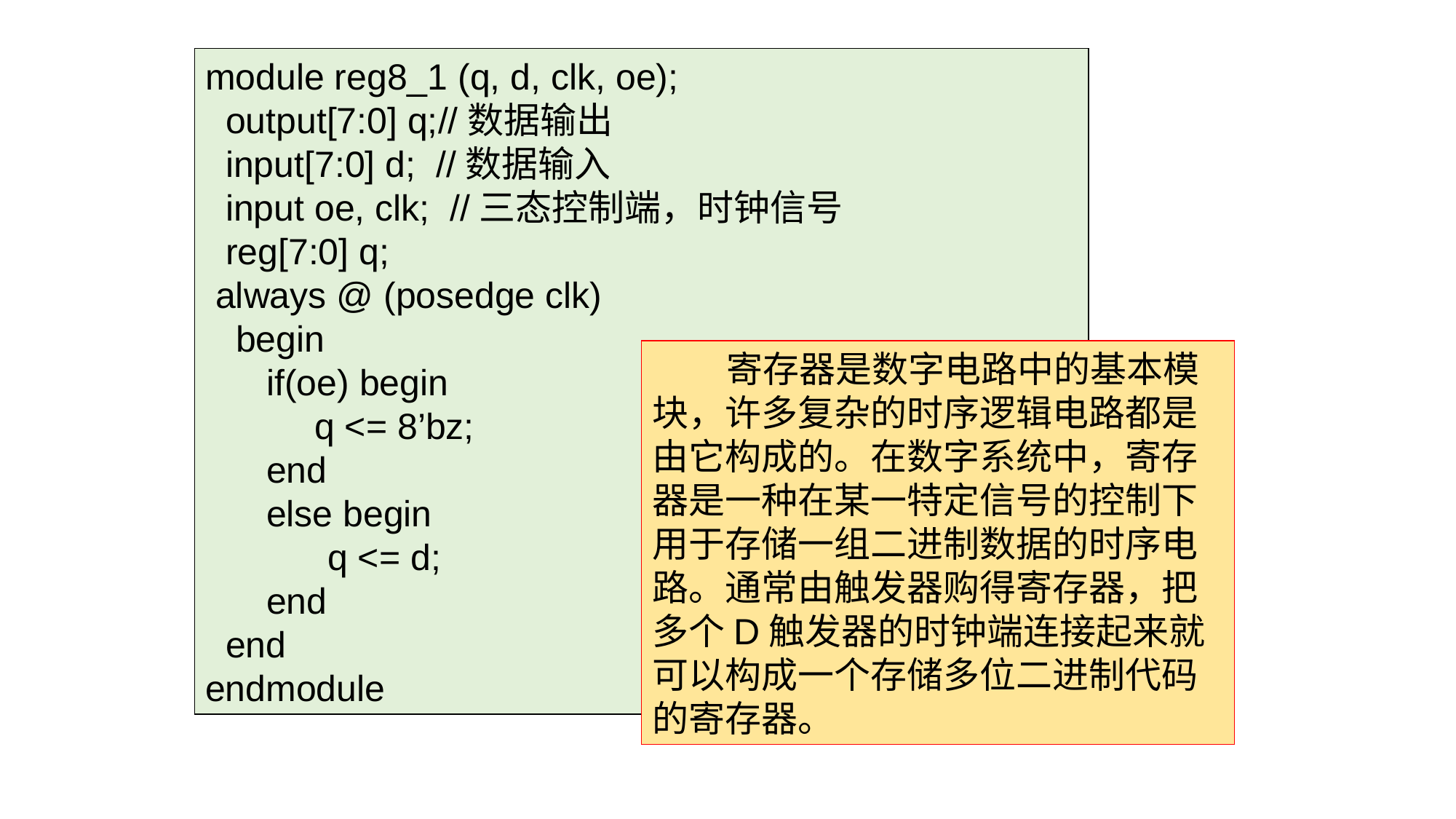

module reg8_1 (q, d, clk, oe);
  output[7:0] q;//数据输出
  input[7:0] d;  //数据输入
  input oe, clk;  //三态控制端，时钟信号
  reg[7:0] q;
 always @ (posedge clk)
   begin
      if(oe) begin
	q <= 8’bz;
      end
      else begin
            q <= d;
      end
  end
endmodule
        寄存器是数字电路中的基本模块，许多复杂的时序逻辑电路都是由它构成的。在数字系统中，寄存器是一种在某一特定信号的控制下用于存储一组二进制数据的时序电路。通常由触发器购得寄存器，把多个D触发器的时钟端连接起来就可以构成一个存储多位二进制代码的寄存器。